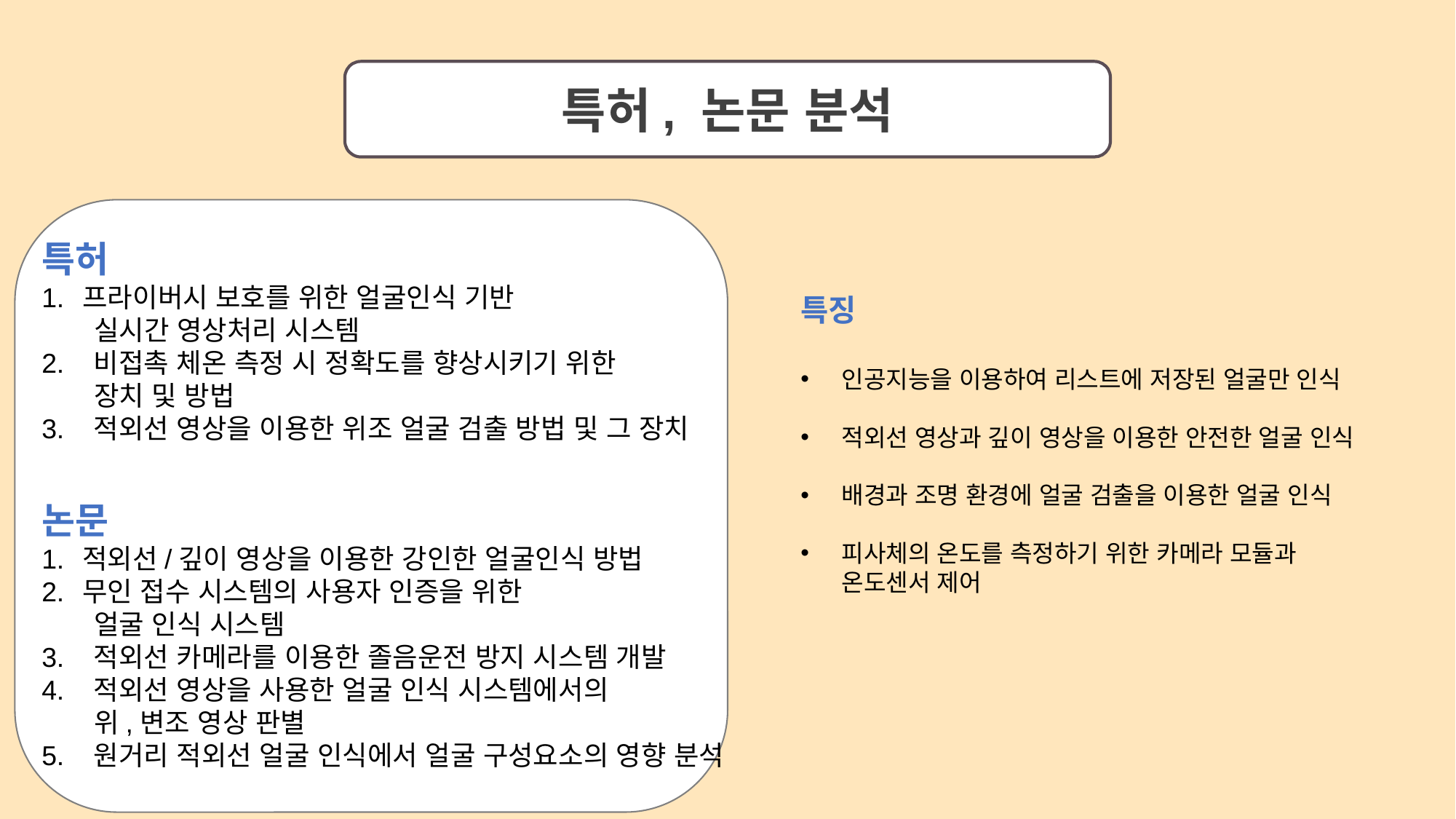

특허, 논문 분석

특허
프라이버시 보호를 위한 얼굴인식 기반
      실시간 영상처리 시스템
2.   비접촉 체온 측정 시 정확도를 향상시키기 위한
      장치 및 방법
3.   적외선 영상을 이용한 위조 얼굴 검출 방법 및 그 장치

특징

인공지능을 이용하여 리스트에 저장된 얼굴만 인식

적외선 영상과 깊이 영상을 이용한 안전한 얼굴 인식

배경과 조명 환경에 얼굴 검출을 이용한 얼굴 인식

피사체의 온도를 측정하기 위한 카메라 모듈과 온도센서 제어
논문
적외선/깊이 영상을 이용한 강인한 얼굴인식 방법
무인 접수 시스템의 사용자 인증을 위한
      얼굴 인식 시스템
3.   적외선 카메라를 이용한 졸음운전 방지 시스템 개발
4.   적외선 영상을 사용한 얼굴 인식 시스템에서의
      위,변조 영상 판별
5.   원거리 적외선 얼굴 인식에서 얼굴 구성요소의 영향 분석